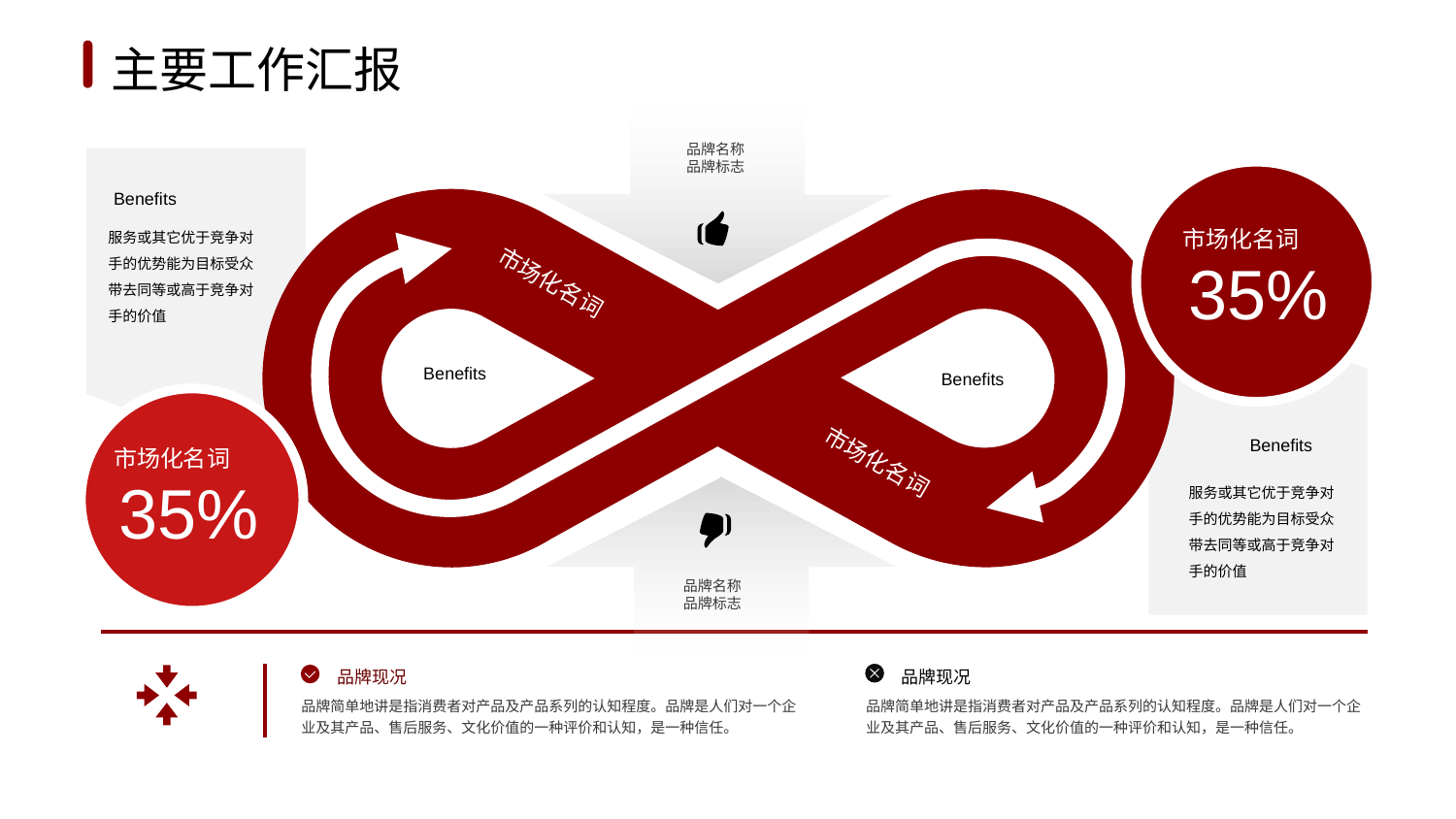

1
2
3
4
5
6
主要工作汇报

品牌名称
品牌标志

Benefits

服务或其它优于竞争对手的优势能为目标受众带去同等或高于竞争对手的价值
市场化名词
35%

市场化名词
Benefits

Benefits

Benefits
市场化名词
市场化名词
35%
服务或其它优于竞争对手的优势能为目标受众带去同等或高于竞争对手的价值

品牌名称
品牌标志
品牌现况
品牌现况

品牌简单地讲是指消费者对产品及产品系列的认知程度。品牌是人们对一个企业及其产品、售后服务、文化价值的一种评价和认知，是一种信任。
品牌简单地讲是指消费者对产品及产品系列的认知程度。品牌是人们对一个企业及其产品、售后服务、文化价值的一种评价和认知，是一种信任。